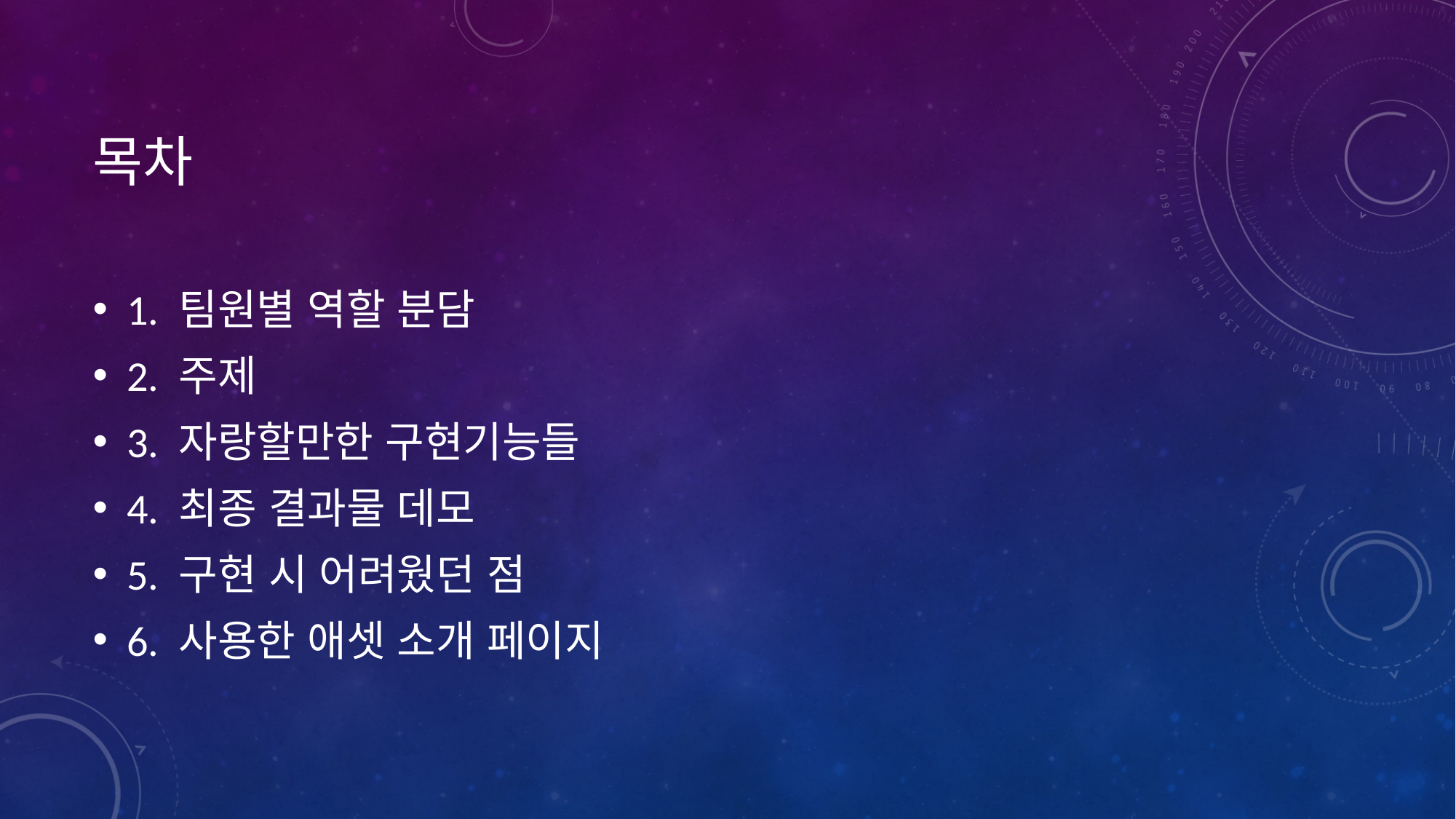

# 목차
1. 팀원별 역할 분담
2. 주제
3. 자랑할만한 구현기능들
4. 최종 결과물 데모
5. 구현 시 어려웠던 점
6. 사용한 애셋 소개 페이지